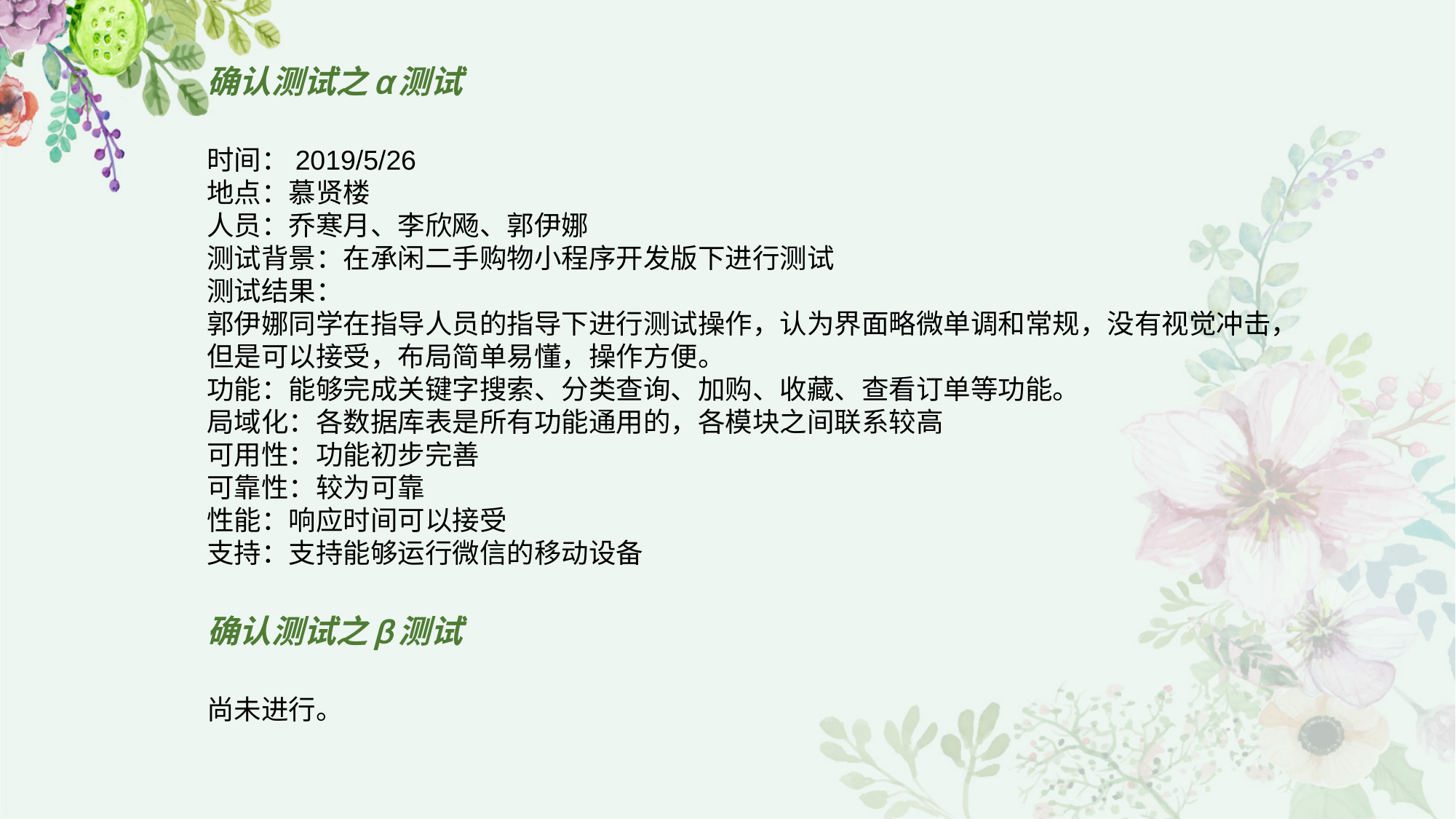

# 确认测试之α测试
时间：2019/5/26
地点：慕贤楼
人员：乔寒月、李欣飏、郭伊娜
测试背景：在承闲二手购物小程序开发版下进行测试
测试结果：
郭伊娜同学在指导人员的指导下进行测试操作，认为界面略微单调和常规，没有视觉冲击，但是可以接受，布局简单易懂，操作方便。
功能：能够完成关键字搜索、分类查询、加购、收藏、查看订单等功能。
局域化：各数据库表是所有功能通用的，各模块之间联系较高
可用性：功能初步完善
可靠性：较为可靠
性能：响应时间可以接受
支持：支持能够运行微信的移动设备
确认测试之β测试
尚未进行。